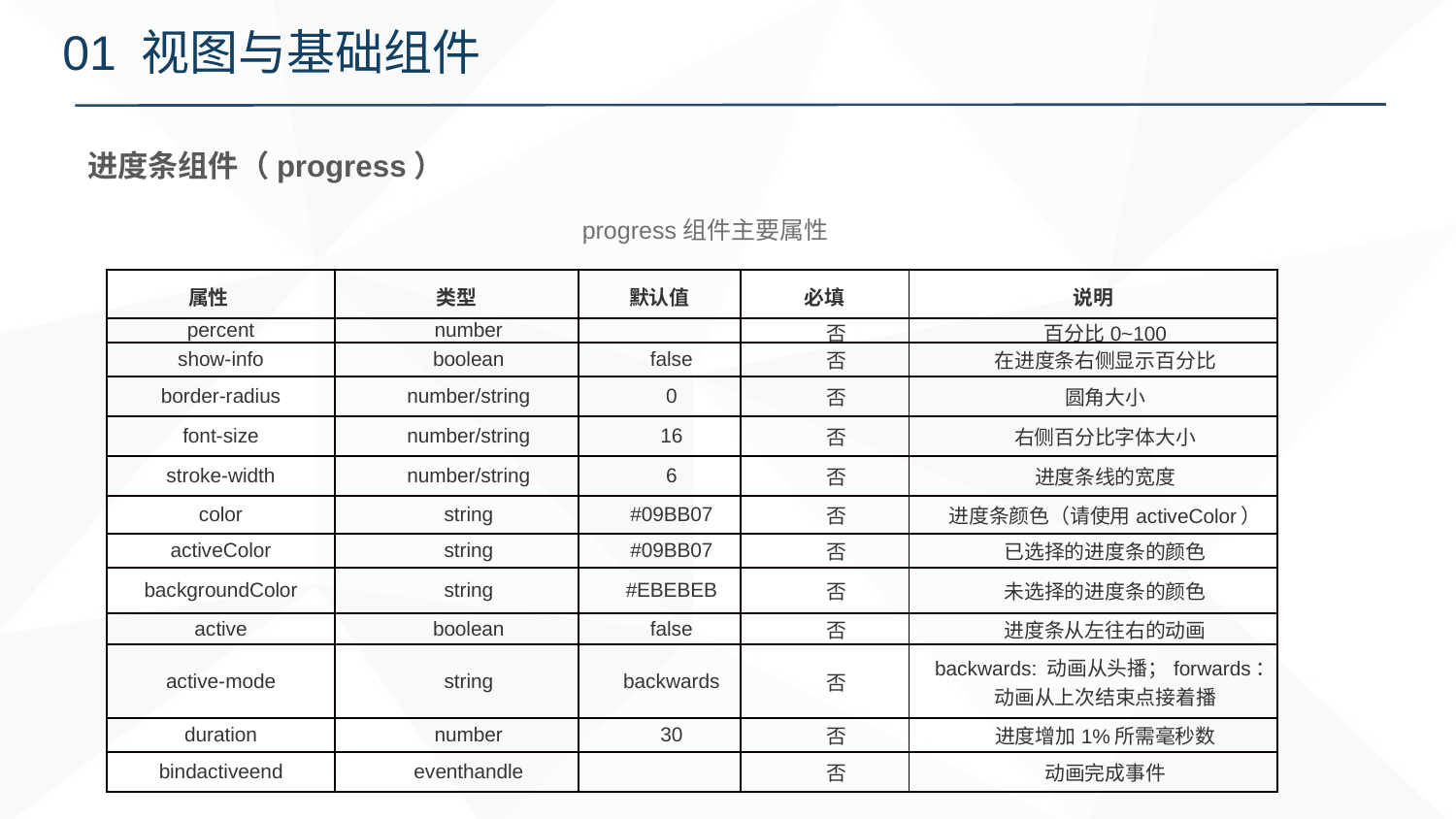

# 01 视图与基础组件
进度条组件（progress）
progress组件主要属性
| 属性 | 类型 | 默认值 | 必填 | 说明 |
| --- | --- | --- | --- | --- |
| percent | number |  | 否 | 百分比0~100 |
| show-info | boolean | false | 否 | 在进度条右侧显示百分比 |
| border-radius | number/string | 0 | 否 | 圆角大小 |
| font-size | number/string | 16 | 否 | 右侧百分比字体大小 |
| stroke-width | number/string | 6 | 否 | 进度条线的宽度 |
| color | string | #09BB07 | 否 | 进度条颜色（请使用activeColor） |
| activeColor | string | #09BB07 | 否 | 已选择的进度条的颜色 |
| backgroundColor | string | #EBEBEB | 否 | 未选择的进度条的颜色 |
| active | boolean | false | 否 | 进度条从左往右的动画 |
| active-mode | string | backwards | 否 | backwards: 动画从头播；forwards：动画从上次结束点接着播 |
| duration | number | 30 | 否 | 进度增加1%所需毫秒数 |
| bindactiveend | eventhandle |  | 否 | 动画完成事件 |